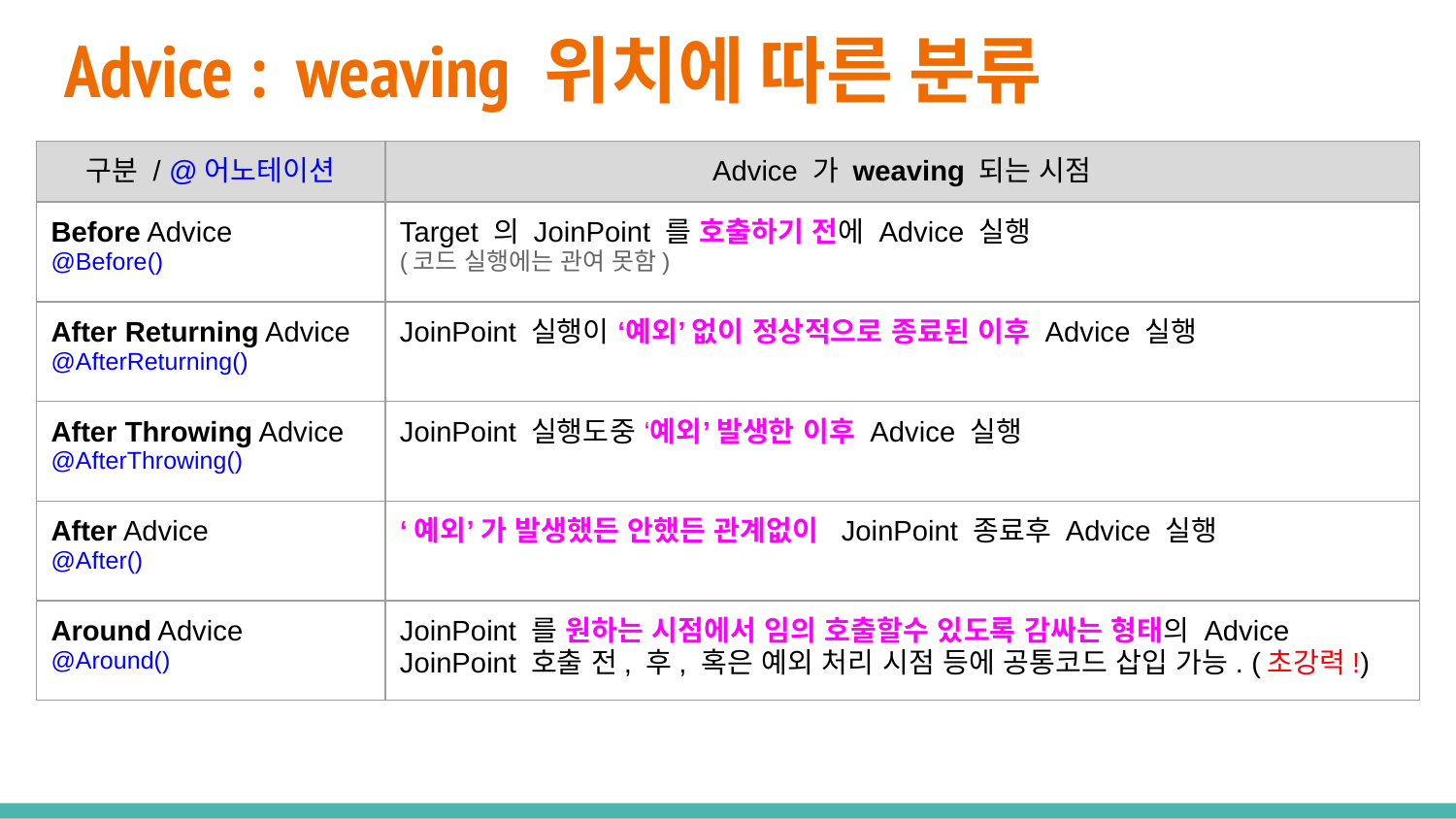

# Advice :  weaving 위치에 따른 분류
| 구분 / @어노테이션 | Advice 가 weaving 되는 시점 |
| --- | --- |
| Before Advice @Before() | Target 의 JoinPoint 를 호출하기 전에 Advice 실행 (코드 실행에는 관여 못함) |
| After Returning Advice @AfterReturning() | JoinPoint 실행이 ‘예외’ 없이 정상적으로 종료된 이후 Advice 실행 |
| After Throwing Advice @AfterThrowing() | JoinPoint 실행도중 ‘예외’ 발생한 이후 Advice 실행 |
| After Advice @After() | ‘예외’ 가 발생했든 안했든 관계없이 JoinPoint 종료후 Advice 실행 |
| Around Advice @Around() | JoinPoint 를 원하는 시점에서 임의 호출할수 있도록 감싸는 형태의 Advice JoinPoint 호출 전, 후, 혹은 예외 처리 시점 등에 공통코드 삽입 가능. (초강력!) |